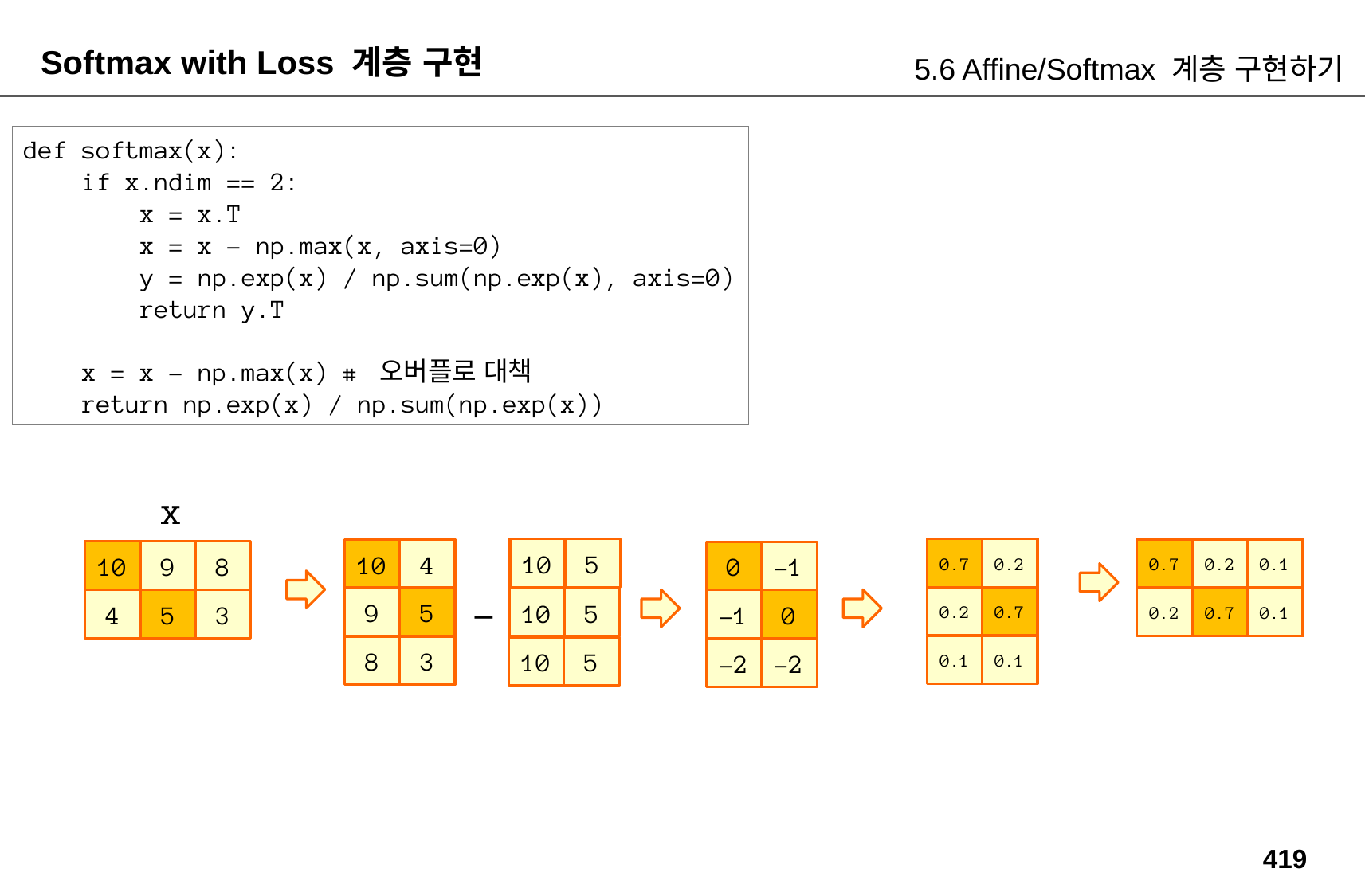

Softmax with Loss 계층 구현
5.6 Affine/Softmax 계층 구현하기
def softmax(x):
    if x.ndim == 2:
        x = x.T
        x = x - np.max(x, axis=0)
        y = np.exp(x) / np.sum(np.exp(x), axis=0)
        return y.T

    x = x - np.max(x) # 오버플로 대책
    return np.exp(x) / np.sum(np.exp(x))
x
10
5
0.7
0.2
0.7
0.2
0.1
10
4
10
9
8
0
-1

-
0.2
0.7
9
5
10
5
0.2
0.7
0.1

4
5
3
-1
0
0.1
0.1
8
3
10
5
-2
-2